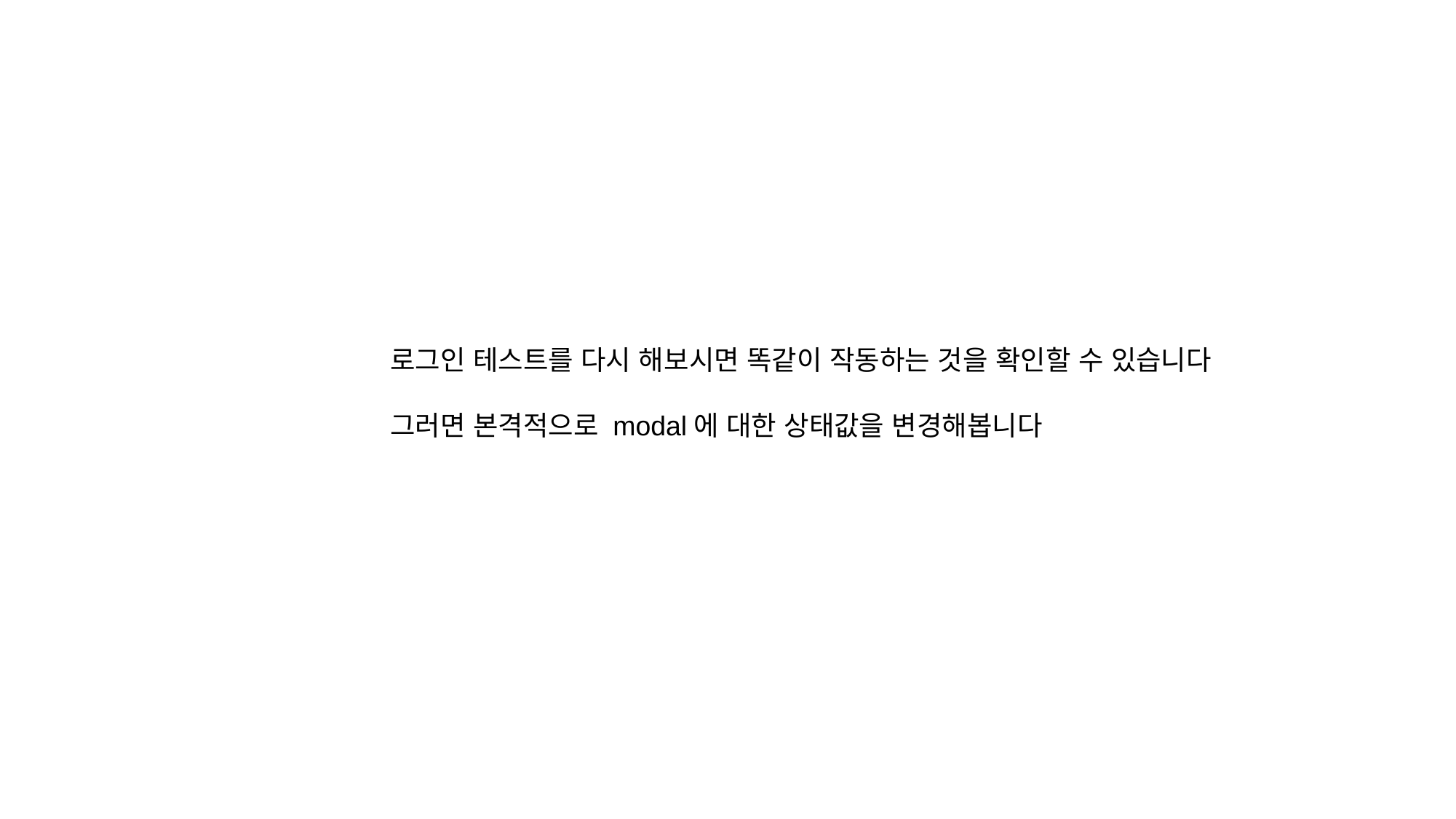

로그인 테스트를 다시 해보시면 똑같이 작동하는 것을 확인할 수 있습니다

그러면 본격적으로 modal에 대한 상태값을 변경해봅니다